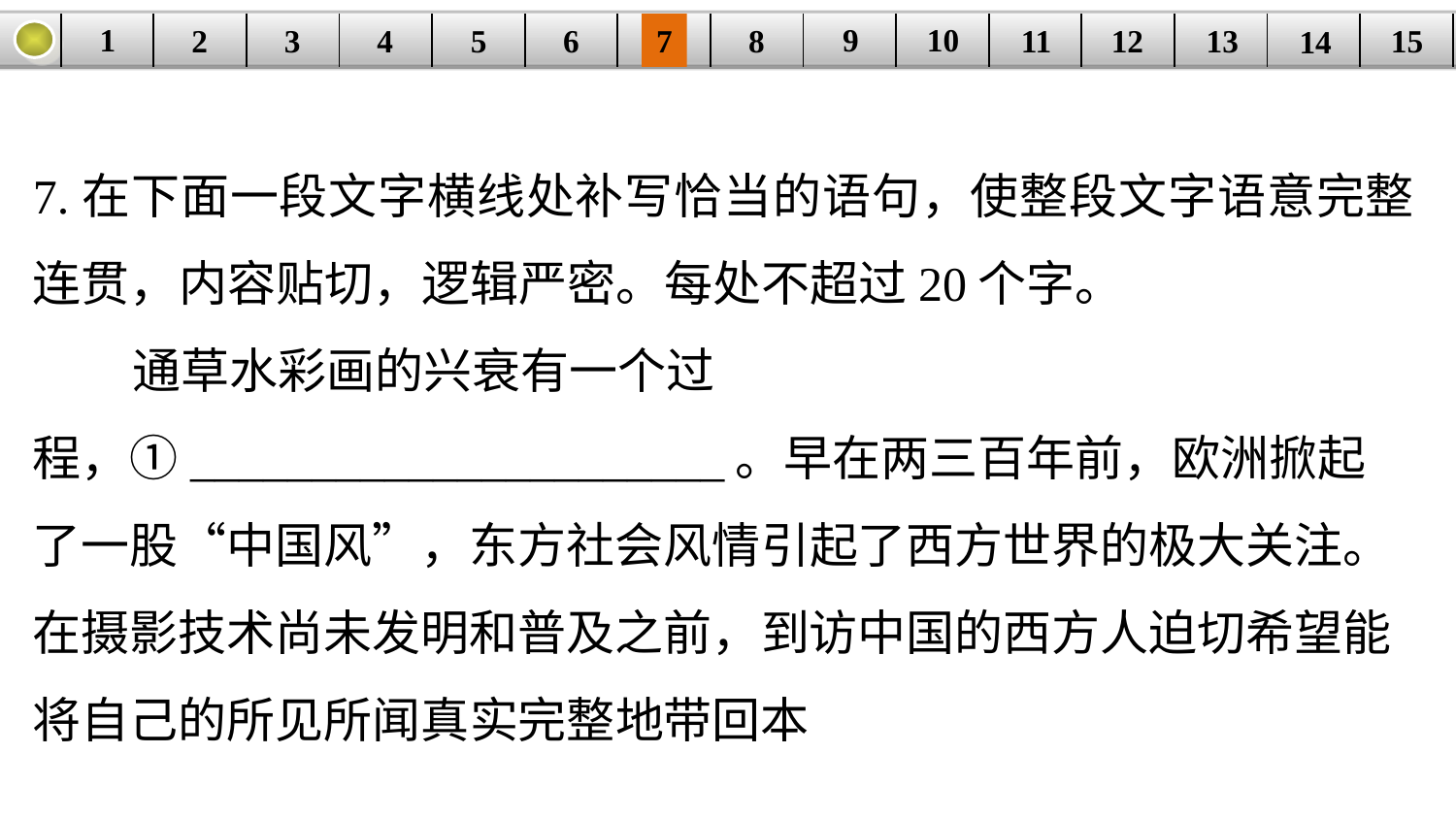

9
10
1
3
4
5
6
8
11
2
12
15
|  |  |  |  |  |  |  |  |  |  |  |  |  |  |  |
| --- | --- | --- | --- | --- | --- | --- | --- | --- | --- | --- | --- | --- | --- | --- |
7
13
14

7.在下面一段文字横线处补写恰当的语句，使整段文字语意完整连贯，内容贴切，逻辑严密。每处不超过20个字。
        通草水彩画的兴衰有一个过程，①______________________。早在两三百年前，欧洲掀起了一股“中国风”，东方社会风情引起了西方世界的极大关注。在摄影技术尚未发明和普及之前，到访中国的西方人迫切希望能将自己的所见所闻真实完整地带回本